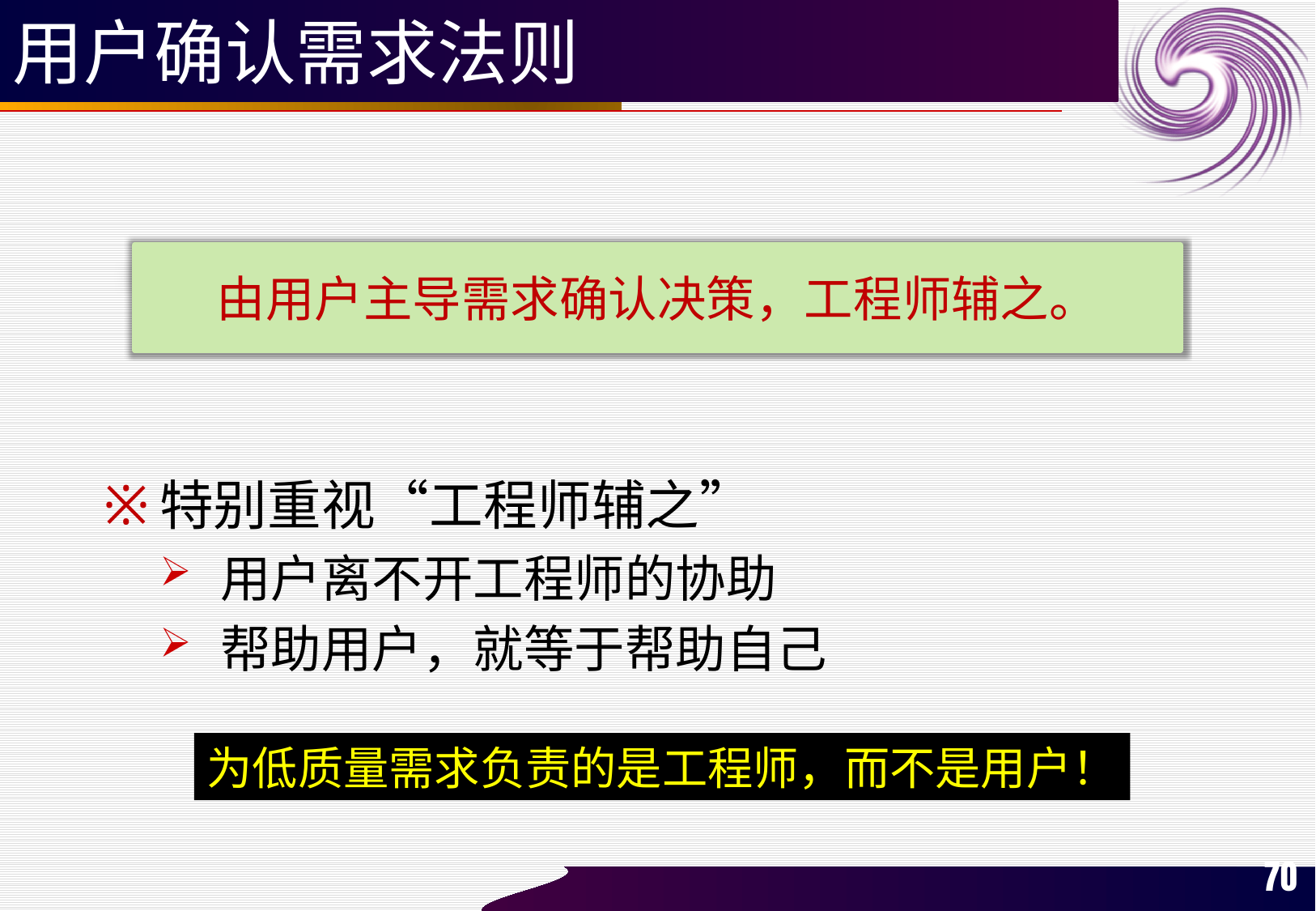

# 用户确认需求法则
由用户主导需求确认决策，工程师辅之。
特别重视“工程师辅之”
用户离不开工程师的协助
帮助用户，就等于帮助自己
为低质量需求负责的是工程师，而不是用户！
70